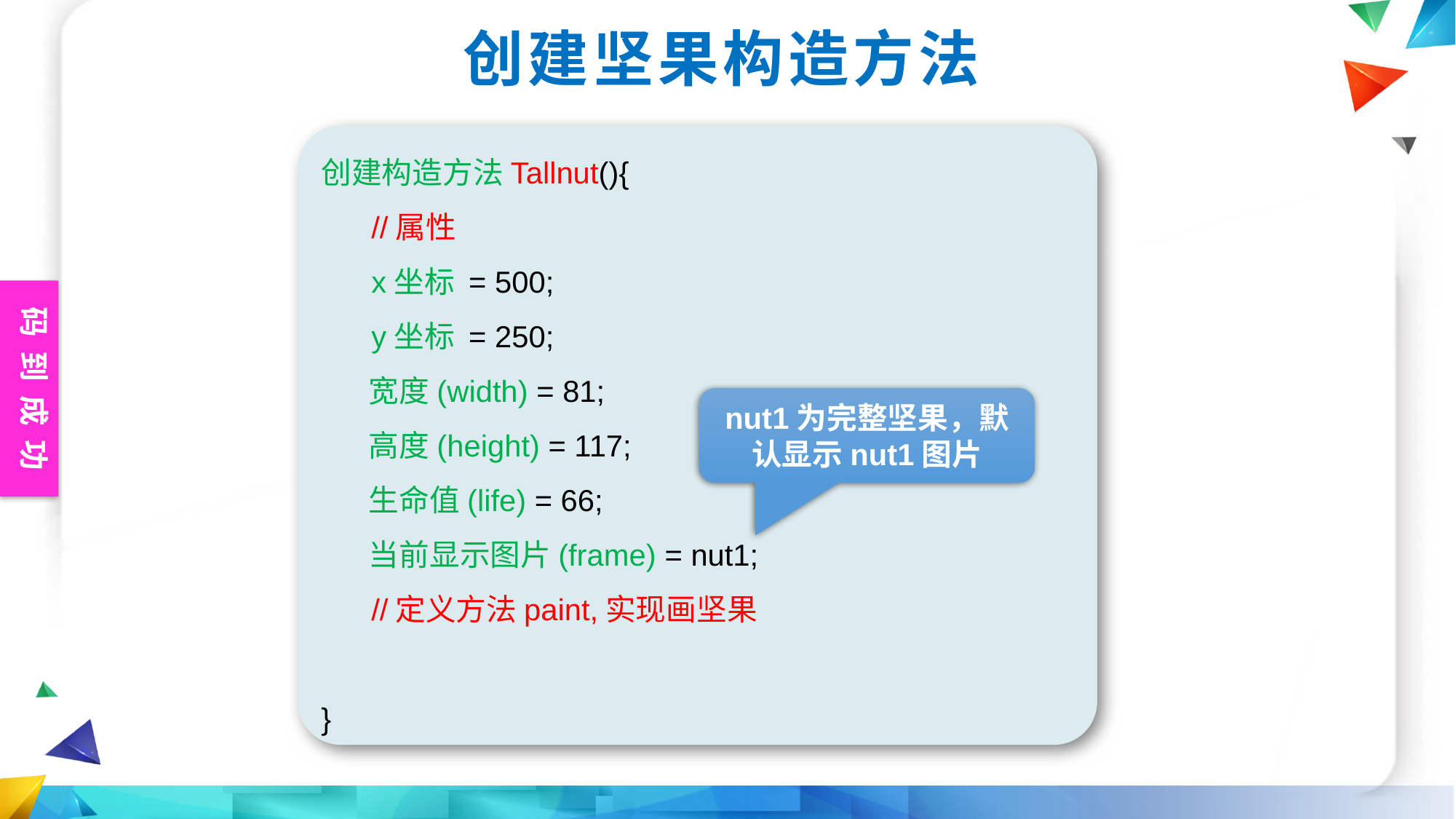

创建坚果构造方法
创建构造方法Tallnut(){
      //属性
      x坐标 = 500;
      y坐标 = 250;
      宽度(width) = 81;
      高度(height) = 117;
      生命值(life) = 66;
      当前显示图片(frame) = nut1;
      //定义方法paint,实现画坚果

}
nut1为完整坚果，默认显示nut1图片